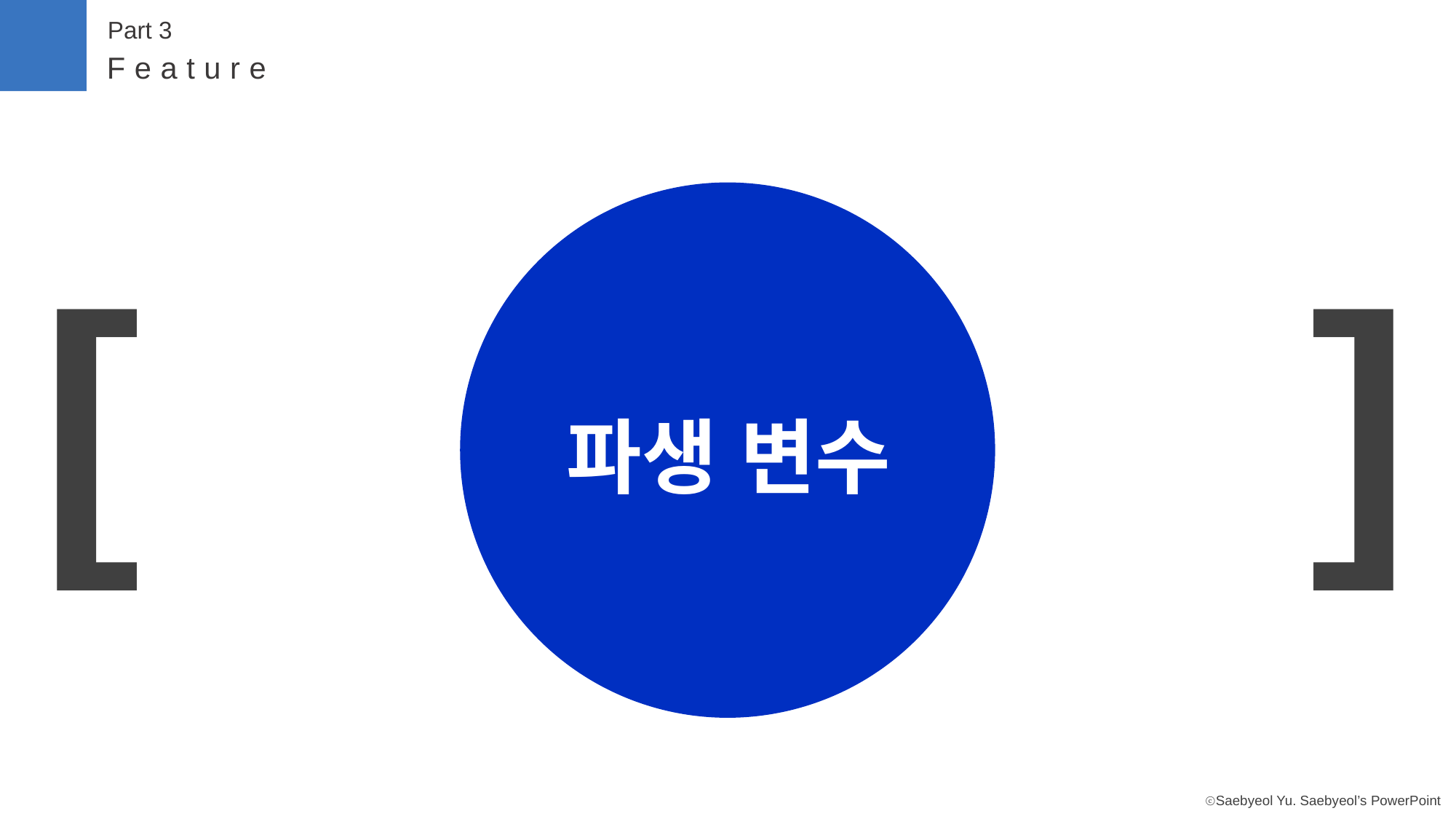

Part 3
Feature

[              ]
파생 변수